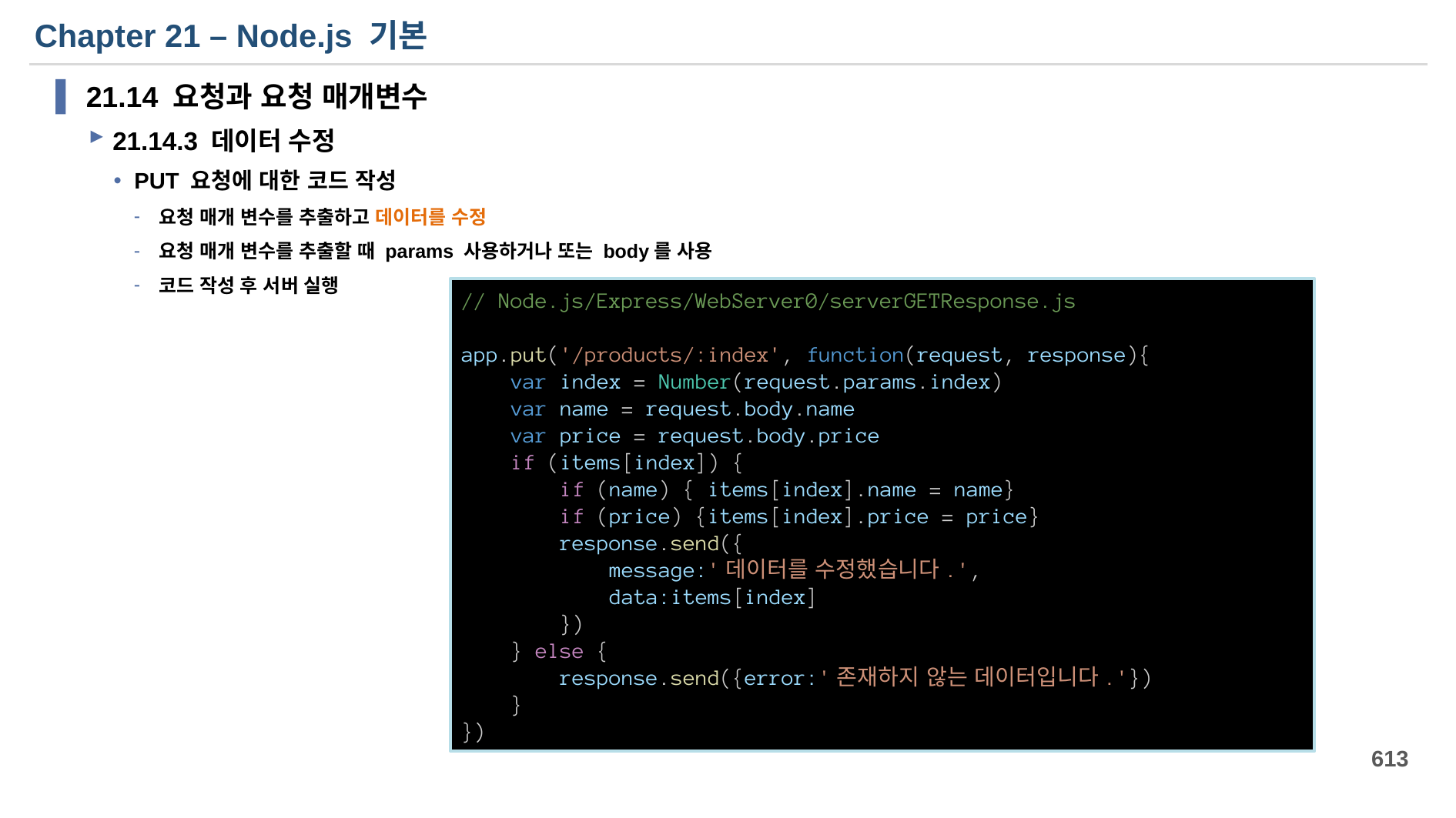

# Chapter 21 – Node.js 기본
21.14 요청과 요청 매개변수
21.14.3 데이터 수정
PUT 요청에 대한 코드 작성
요청 매개 변수를 추출하고 데이터를 수정
요청 매개 변수를 추출할 때 params 사용하거나 또는 body를 사용
코드 작성 후 서버 실행

// Node.js/Express/WebServer0/serverGETResponse.js

app.put('/products/:index', function(request, response){
    var index = Number(request.params.index)
    var name = request.body.name
    var price = request.body.price
    if (items[index]) {
        if (name) { items[index].name = name}
        if (price) {items[index].price = price}
        response.send({
            message:'데이터를 수정했습니다.',
            data:items[index]
        })
    } else {
        response.send({error:'존재하지 않는 데이터입니다.'})
    }
})
613